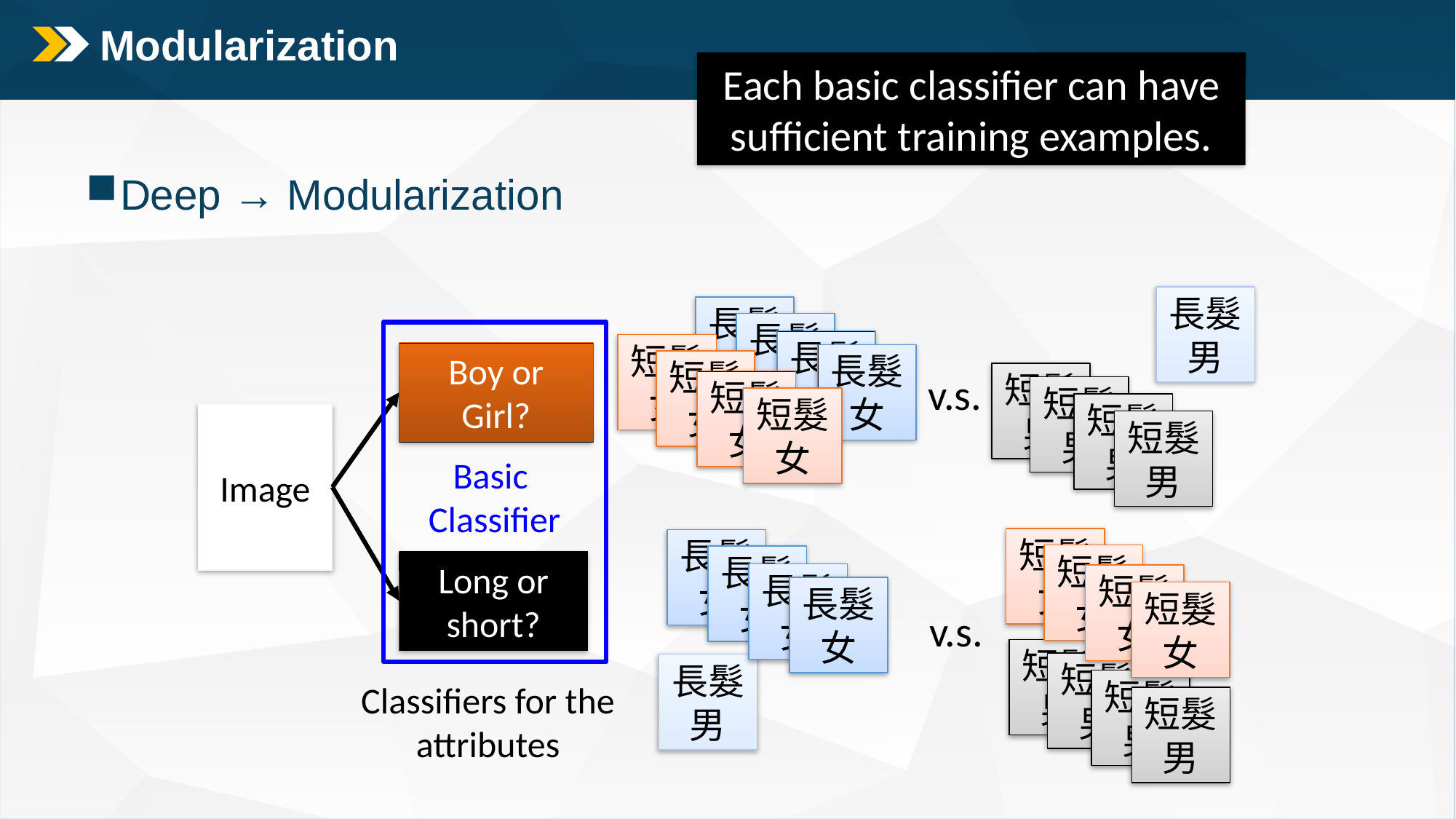

# Modularization
Each basic classifier can have sufficient training examples.
Deep → Modularization

長髮男
長髮女
長髮女

長髮女
短髮女
Boy or Girl?
長髮女
短髮女
v.s.
短髮男
短髮女
短髮男
短髮女
短髮男
Image
短髮男
Basic
Classifier
短髮女
長髮女
短髮女
長髮女
Long or short?
長髮女
短髮女
長髮女
短髮女
v.s.
短髮男
短髮男
長髮男
短髮男
Classifiers for the attributes
短髮男